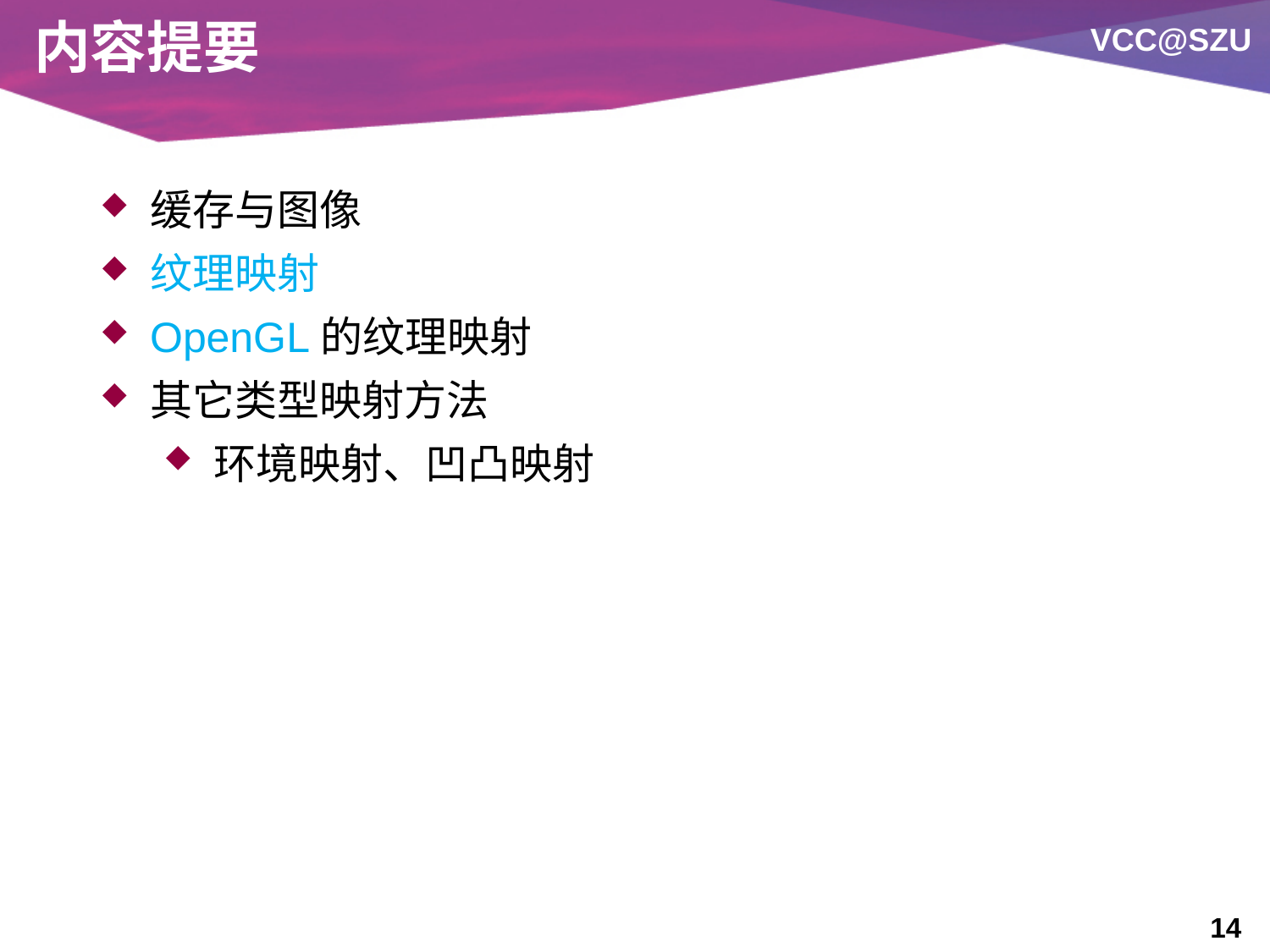

# 内容提要
缓存与图像
纹理映射
OpenGL的纹理映射
其它类型映射方法
环境映射、凹凸映射
14